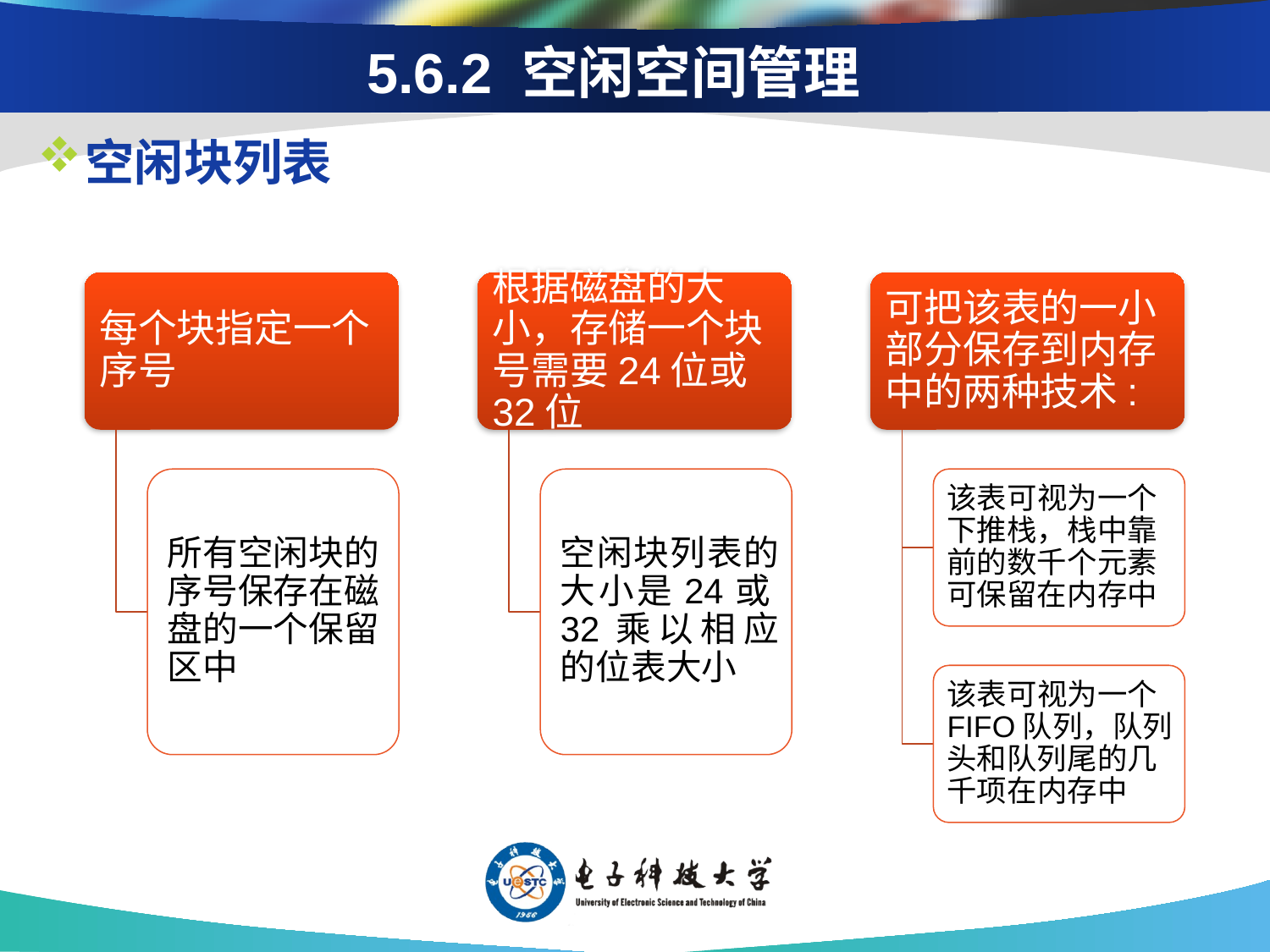

# 5.6.2 空闲空间管理
空闲块列表
每个块指定一个序号
所有空闲块的序号保存在磁盘的一个保留区中
根据磁盘的大小，存储一个块号需要24位或32位
空闲块列表的大小是24或32乘以相应的位表大小
可把该表的一小部分保存到内存中的两种技术:
该表可视为一个下推栈，栈中靠前的数千个元素可保留在内存中
该表可视为一个FIFO队列，队列头和队列尾的几千项在内存中